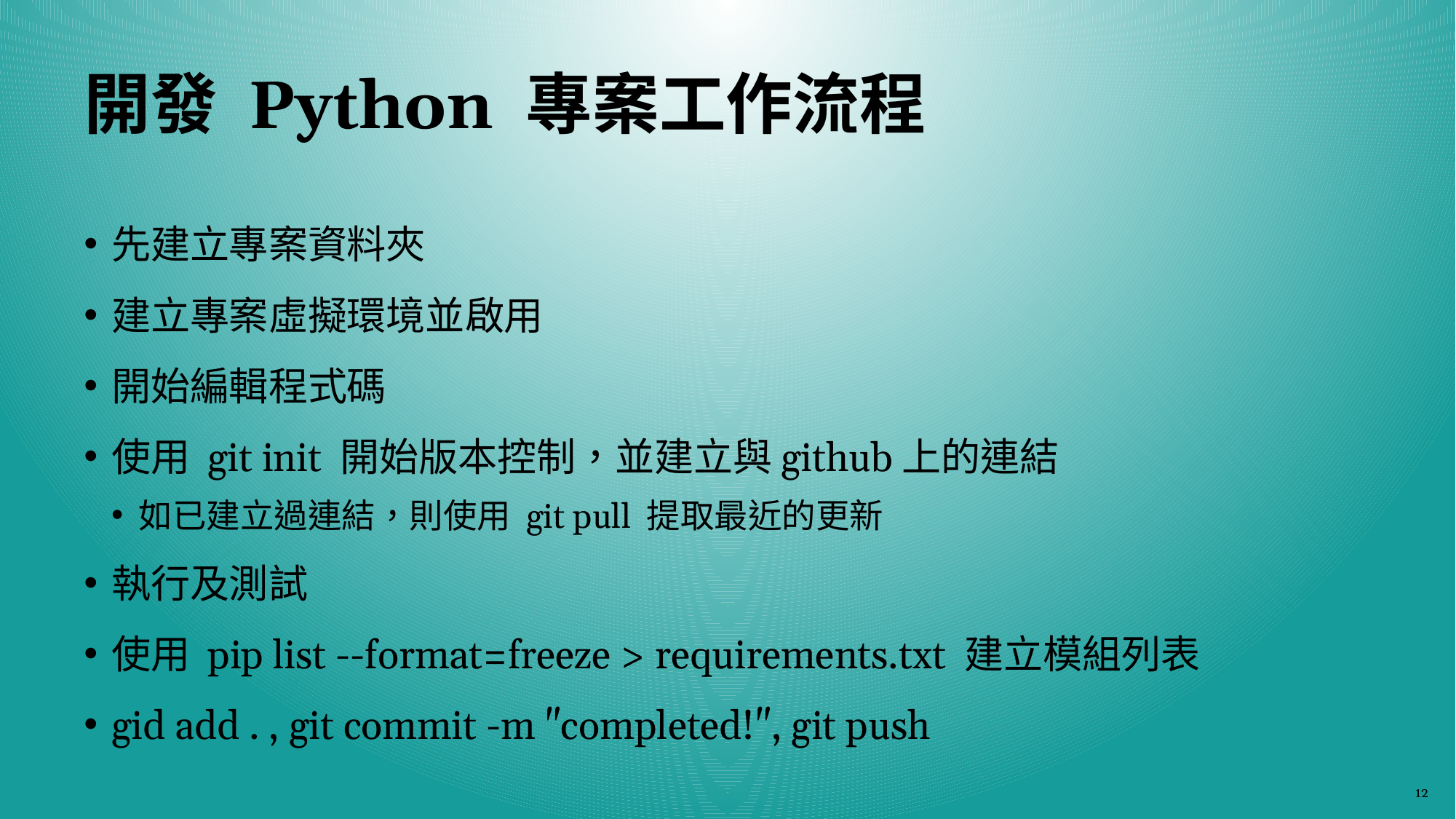

# 開發 Python 專案工作流程
先建立專案資料夾
建立專案虛擬環境並啟用
開始編輯程式碼
使用 git init 開始版本控制，並建立與github上的連結
如已建立過連結，則使用 git pull 提取最近的更新
執行及測試
使用 pip list --format=freeze > requirements.txt 建立模組列表
gid add . , git commit -m "completed!", git push
12